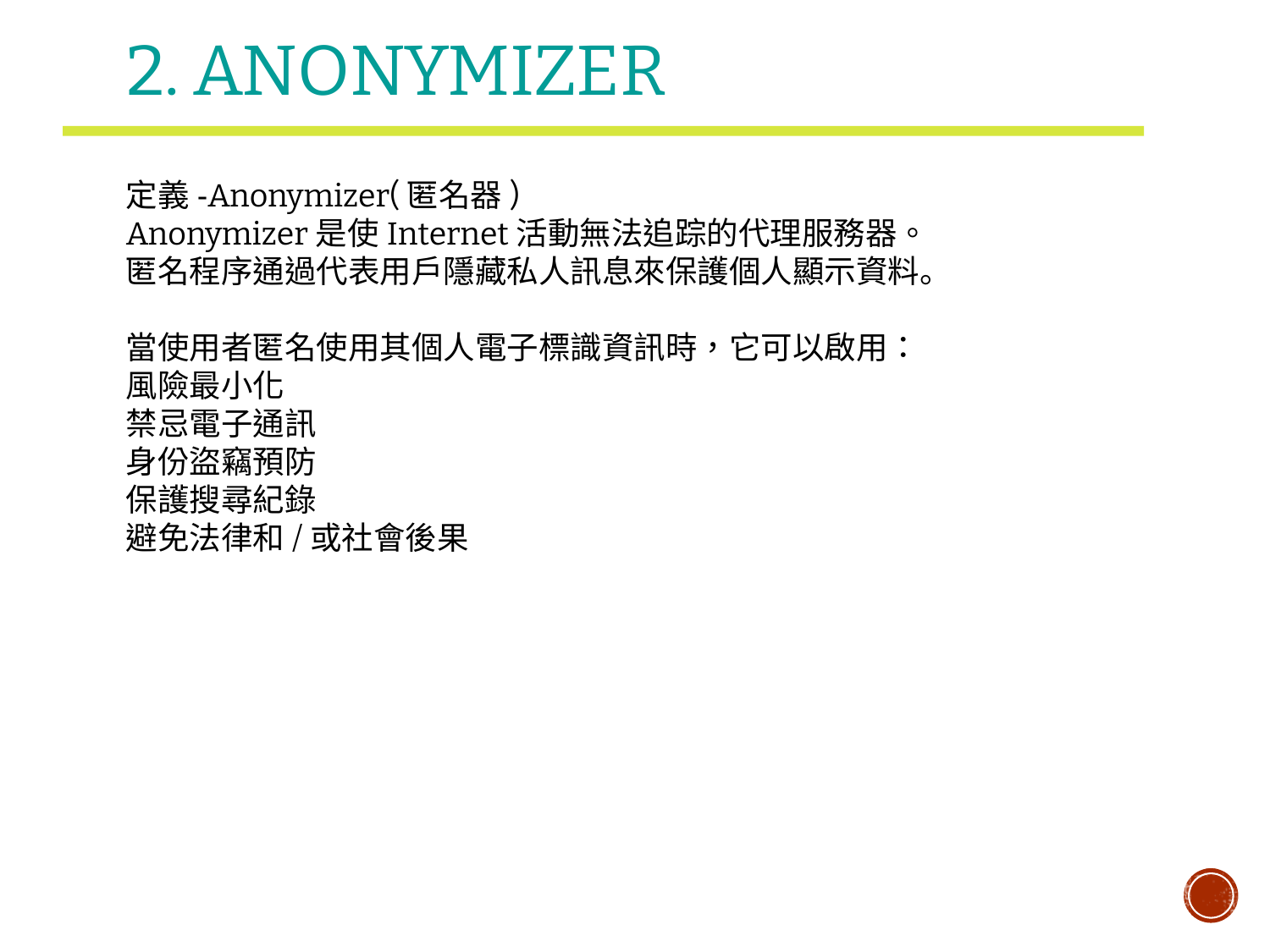

# 2. Anonymizer
定義-Anonymizer(匿名器)
Anonymizer是使Internet活動無法追踪的代理服務器。匿名程序通過代表用戶隱藏私人訊息來保護個人顯示資料。
當使用者匿名使用其個人電子標識資訊時，它可以啟用：
風險最小化
禁忌電子通訊
身份盜竊預防
保護搜尋紀錄
避免法律和/或社會後果